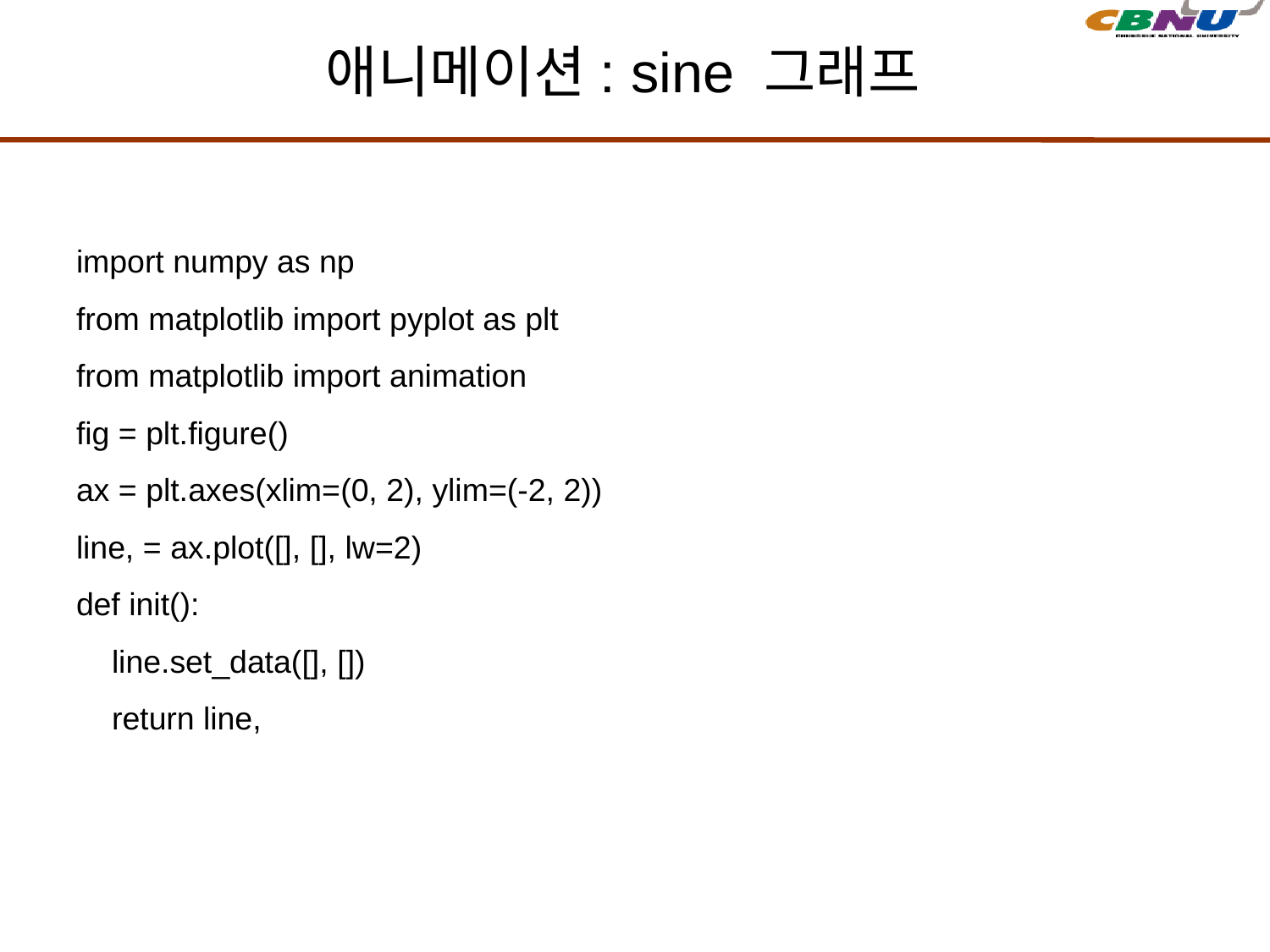

# 애니메이션: sine 그래프
import numpy as np
from matplotlib import pyplot as plt
from matplotlib import animation
fig = plt.figure()
ax = plt.axes(xlim=(0, 2), ylim=(-2, 2))
line, = ax.plot([], [], lw=2)
def init():
    line.set_data([], [])
    return line,